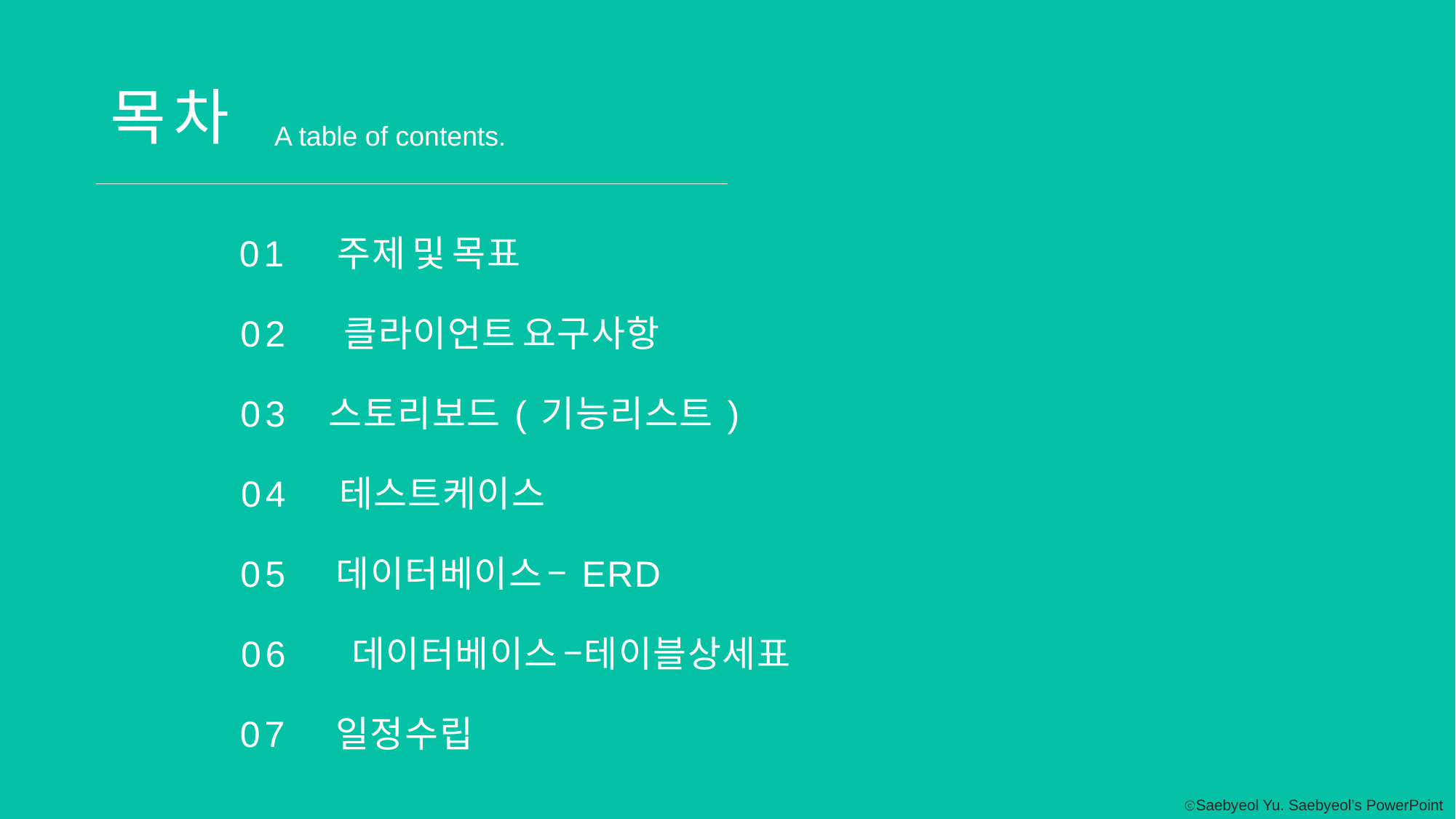

목 차
A table of contents.
01
주 제  및  목 표
02
클 라 이 언 트  요 구 사 항
스 토 리 보 드 ( 기 능 리 스 트 )
03
04
테 스 트 케 이 스
05
데 이 터 베 이 스 – E R D
06
데 이 터 베 이 스 – 테 이 블 상 세 표
07
일 정 수 립